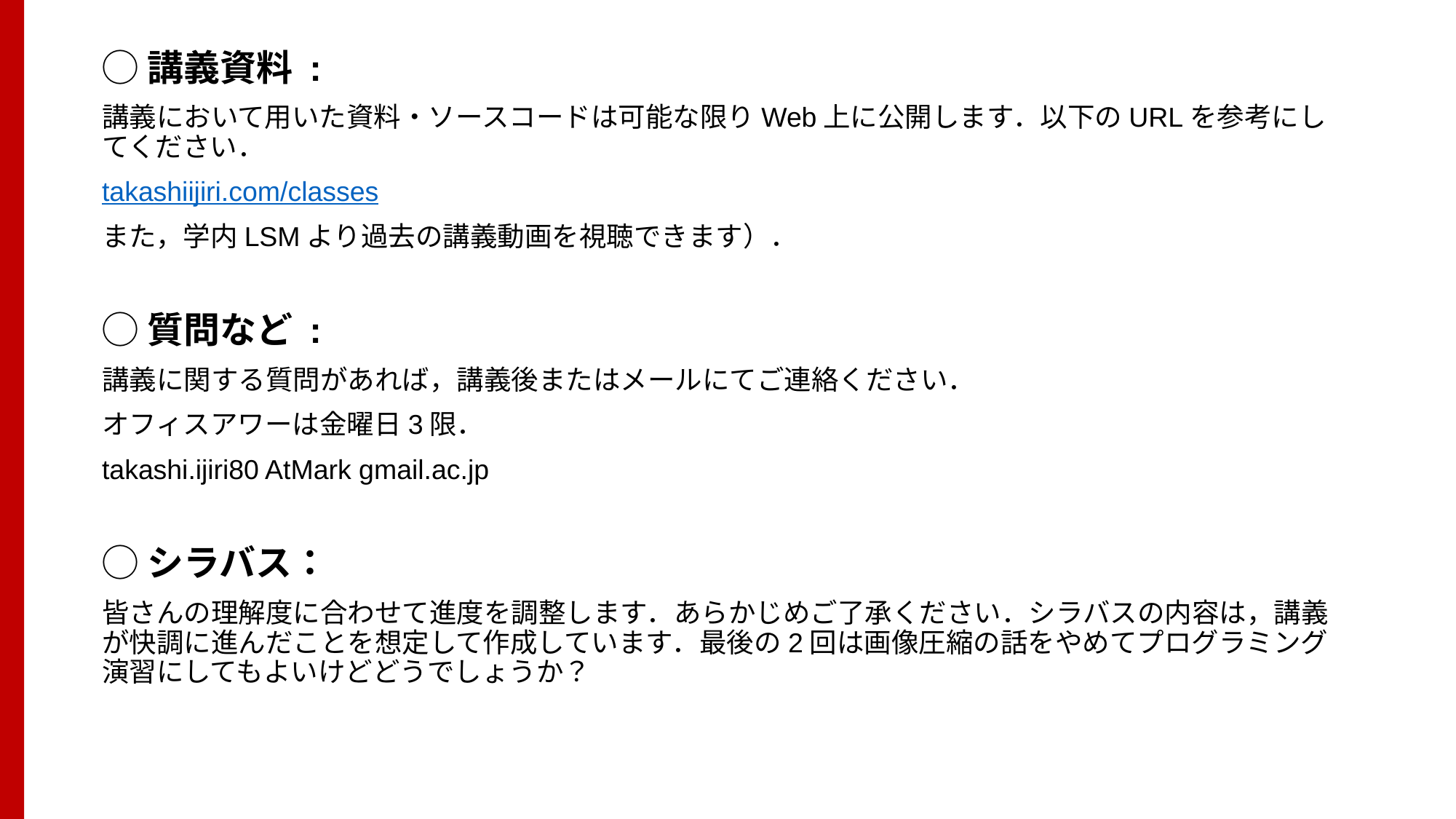

◯講義資料 :
講義において用いた資料・ソースコードは可能な限りWeb上に公開します．以下のURLを参考にしてください．
takashiijiri.com/classes
また，学内LSMより過去の講義動画を視聴できます）．

◯質問など :
講義に関する質問があれば，講義後またはメールにてご連絡ください．
オフィスアワーは金曜日3限．
takashi.ijiri80 AtMark gmail.ac.jp

◯シラバス：
皆さんの理解度に合わせて進度を調整します．あらかじめご了承ください．シラバスの内容は，講義が快調に進んだことを想定して作成しています．最後の2回は画像圧縮の話をやめてプログラミング演習にしてもよいけどどうでしょうか？